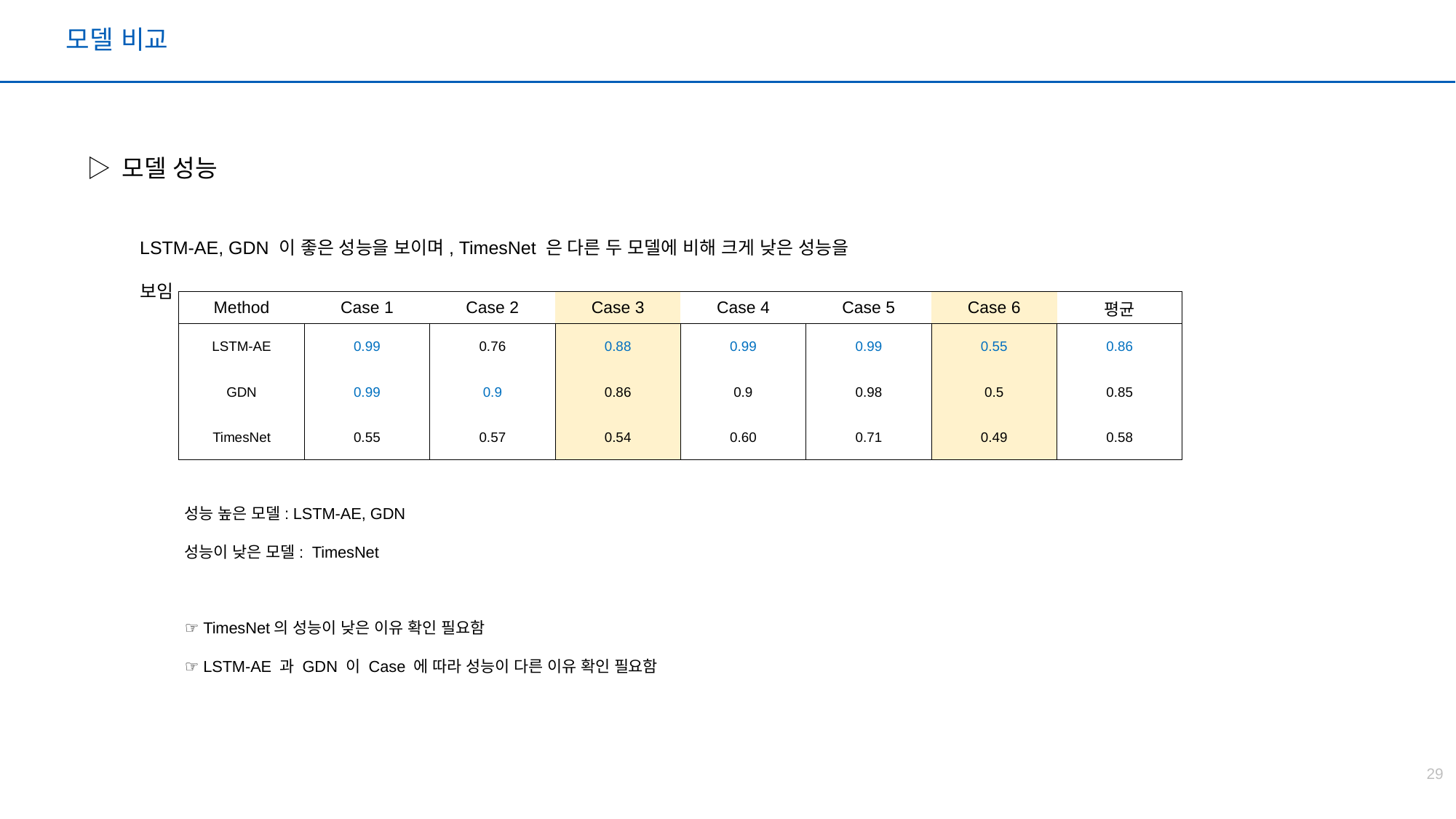

모델 비교
▷ 모델 성능
LSTM-AE, GDN 이 좋은 성능을 보이며, TimesNet 은 다른 두 모델에 비해 크게 낮은 성능을 보임
| Method | Case 1 | Case 2 | Case 3 | Case 4 | Case 5 | Case 6 | 평균 |
| --- | --- | --- | --- | --- | --- | --- | --- |
| LSTM-AE | 0.99 | 0.76 | 0.88 | 0.99 | 0.99 | 0.55 | 0.86 |
| GDN | 0.99 | 0.9 | 0.86 | 0.9 | 0.98 | 0.5 | 0.85 |
| TimesNet | 0.55 | 0.57 | 0.54 | 0.60 | 0.71 | 0.49 | 0.58 |
성능 높은 모델: LSTM-AE, GDN
성능이 낮은 모델:  TimesNet

☞ TimesNet의 성능이 낮은 이유 확인 필요함
☞ LSTM-AE 과 GDN 이 Case 에 따라 성능이 다른 이유 확인 필요함